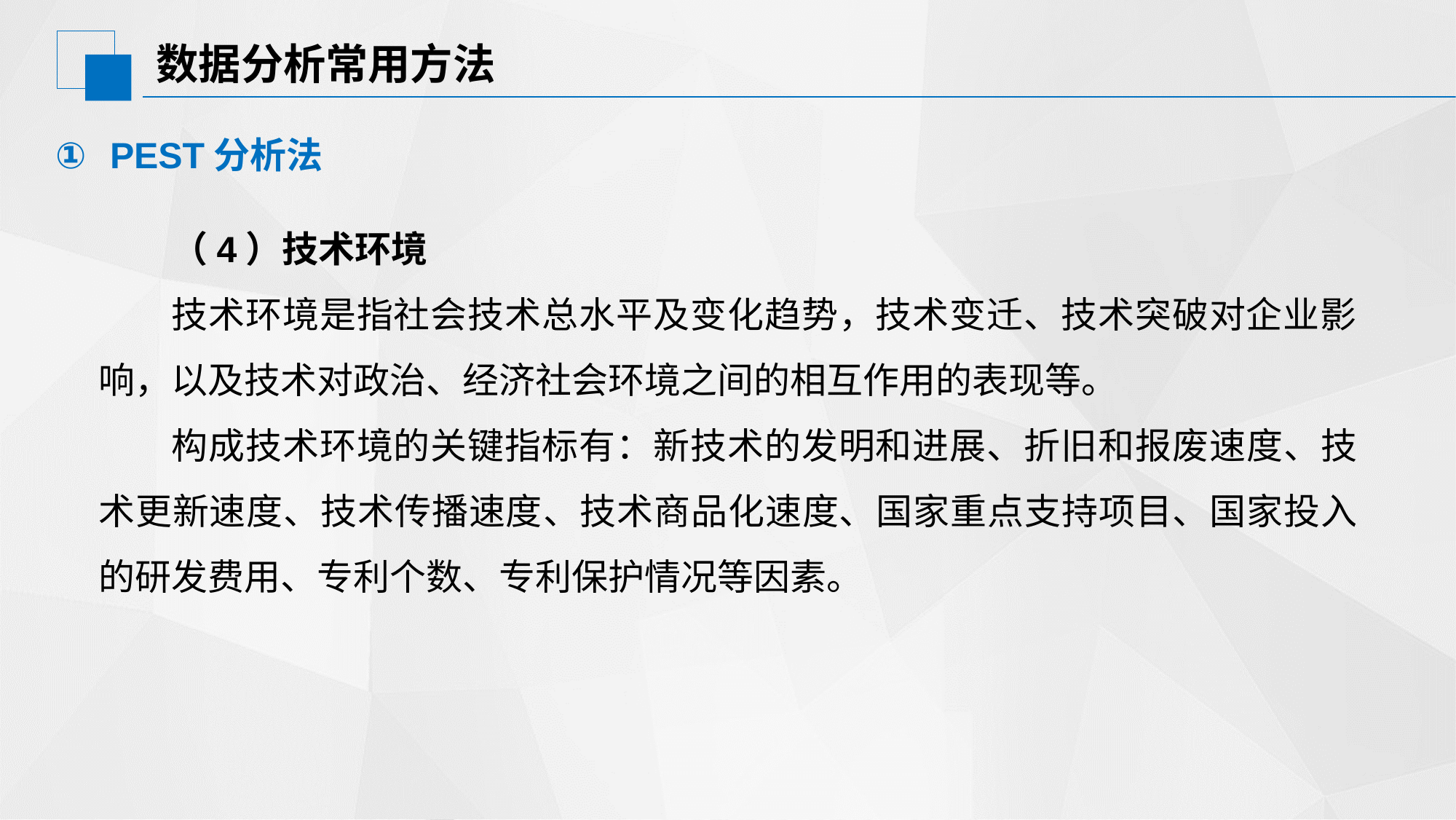

# 数据分析常用方法
PEST分析法
（4）技术环境
技术环境是指社会技术总水平及变化趋势，技术变迁、技术突破对企业影响，以及技术对政治、经济社会环境之间的相互作用的表现等。
构成技术环境的关键指标有：新技术的发明和进展、折旧和报废速度、技术更新速度、技术传播速度、技术商品化速度、国家重点支持项目、国家投入的研发费用、专利个数、专利保护情况等因素。